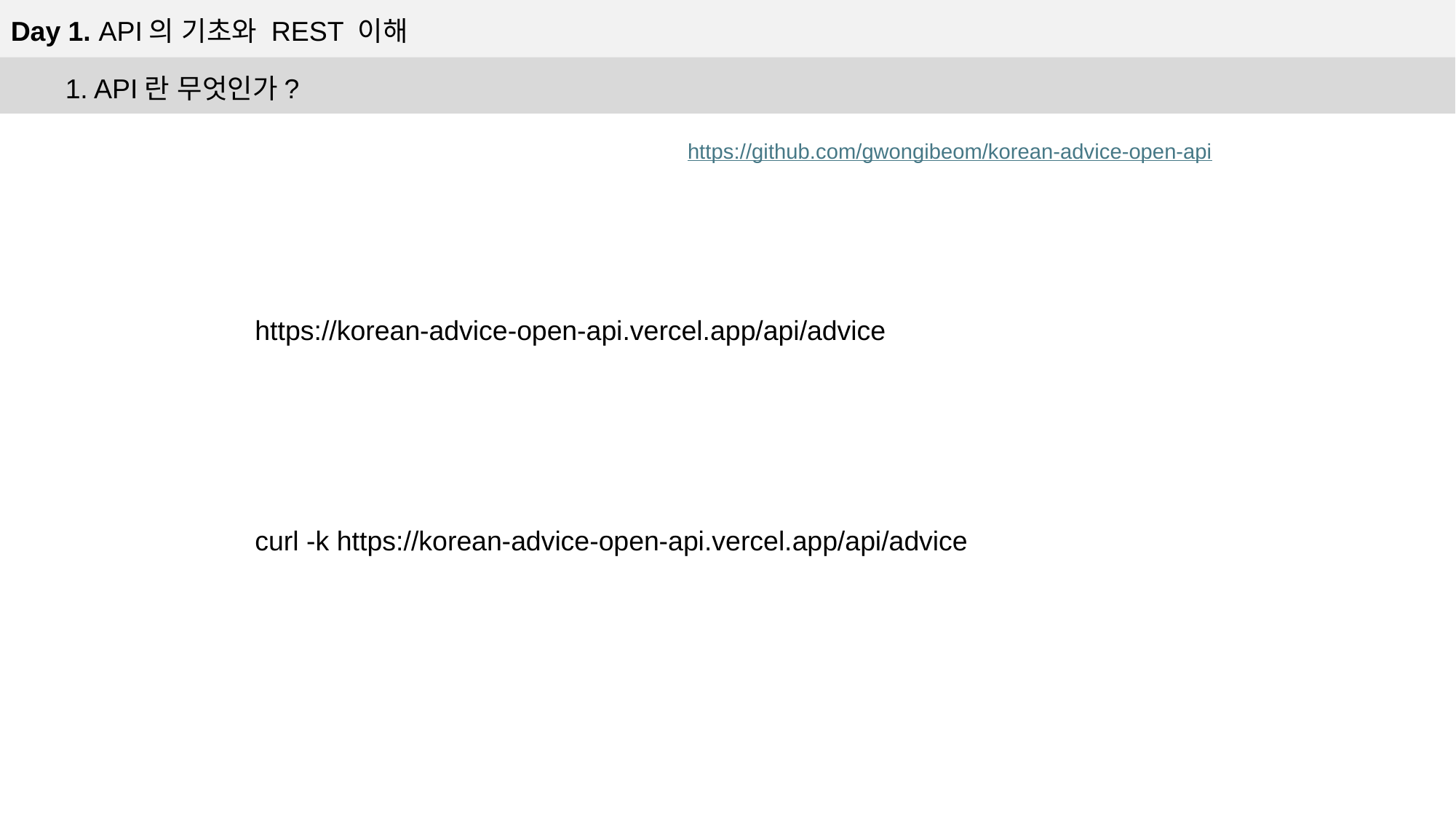

Day 1. API의 기초와 REST 이해
1. API란 무엇인가?
https://github.com/gwongibeom/korean-advice-open-api
https://korean-advice-open-api.vercel.app/api/advice
curl -k https://korean-advice-open-api.vercel.app/api/advice